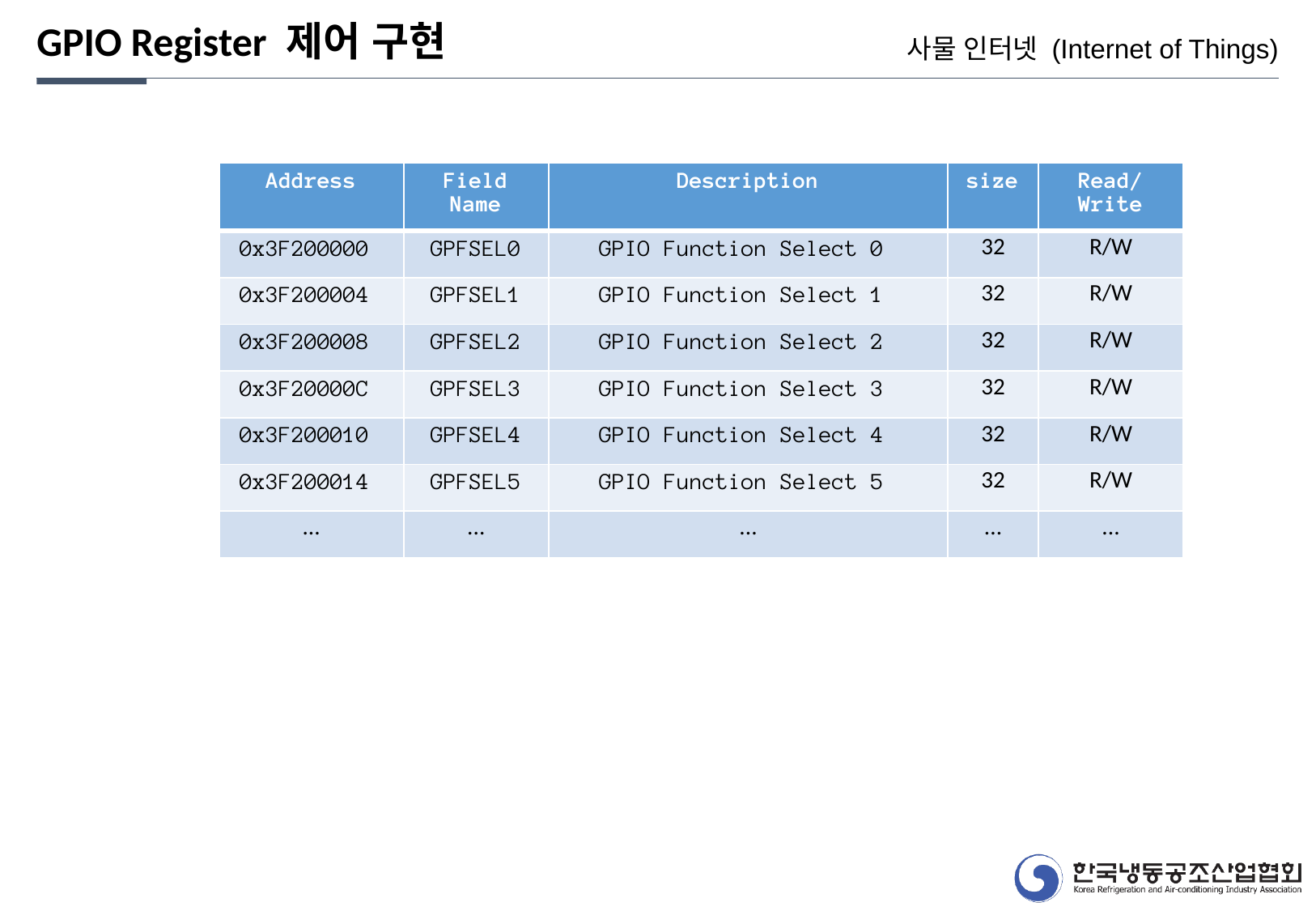

GPIO Register 제어 구현
사물 인터넷 (Internet of Things)
| Address | Field Name | Description | size | Read/ Write |
| --- | --- | --- | --- | --- |
| 0x3F200000 | GPFSEL0 | GPIO Function Select 0 | 32 | R/W |
| 0x3F200004 | GPFSEL1 | GPIO Function Select 1 | 32 | R/W |
| 0x3F200008 | GPFSEL2 | GPIO Function Select 2 | 32 | R/W |
| 0x3F20000C | GPFSEL3 | GPIO Function Select 3 | 32 | R/W |
| 0x3F200010 | GPFSEL4 | GPIO Function Select 4 | 32 | R/W |
| 0x3F200014 | GPFSEL5 | GPIO Function Select 5 | 32 | R/W |
| ... | ... | ... | ... | ... |